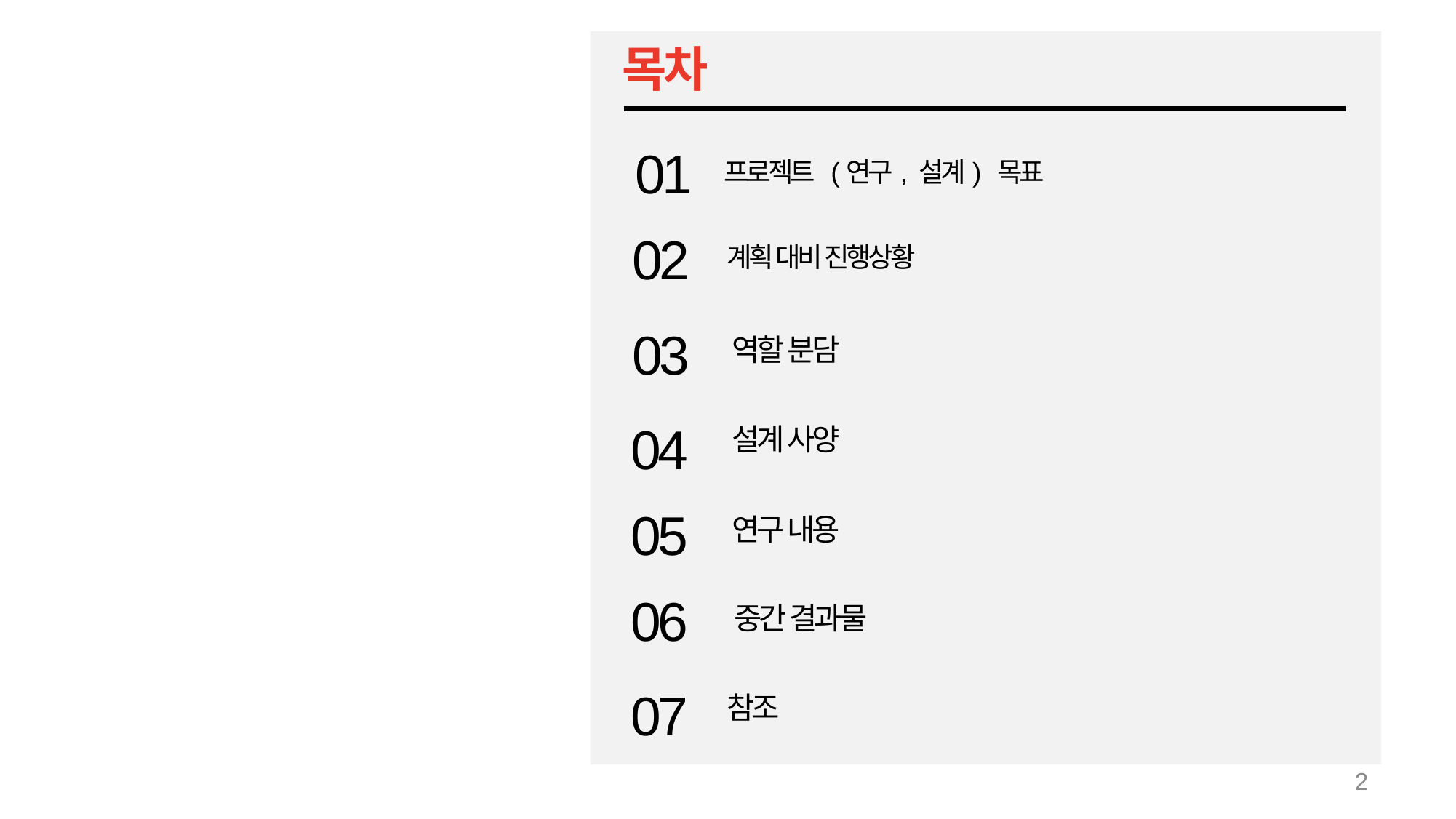

목차
01
프로젝트  (연구, 설계)  목표
02
계획 대비 진행상황
03
역할 분담
04
설계 사양
05
연구 내용
06
중간 결과물
07
참조
2